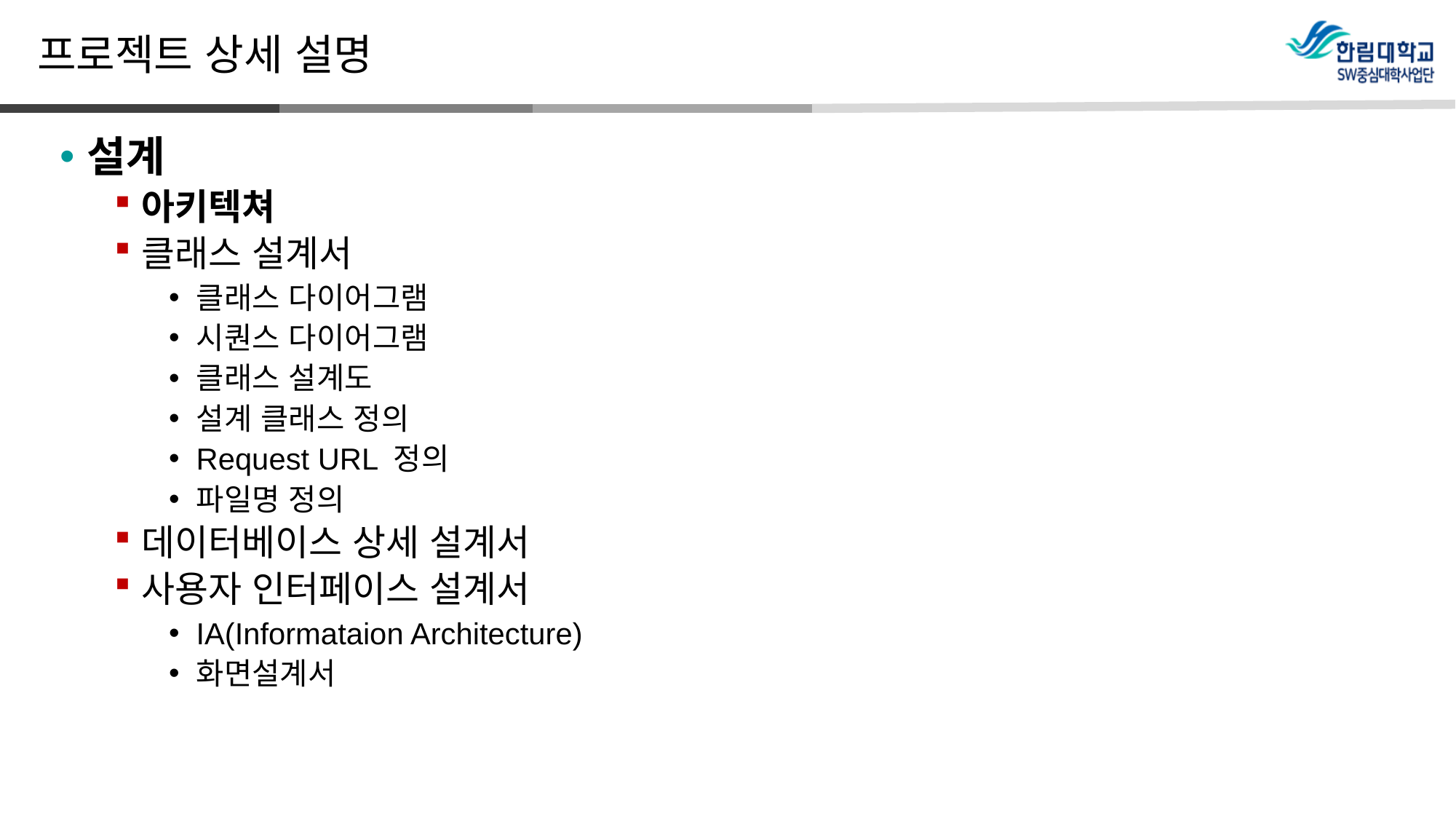

# 프로젝트 상세 설명
설계
아키텍쳐
클래스 설계서
클래스 다이어그램
시퀀스 다이어그램
클래스 설계도
설계 클래스 정의
Request URL 정의
파일명 정의
데이터베이스 상세 설계서
사용자 인터페이스 설계서
IA(Informataion Architecture)
화면설계서